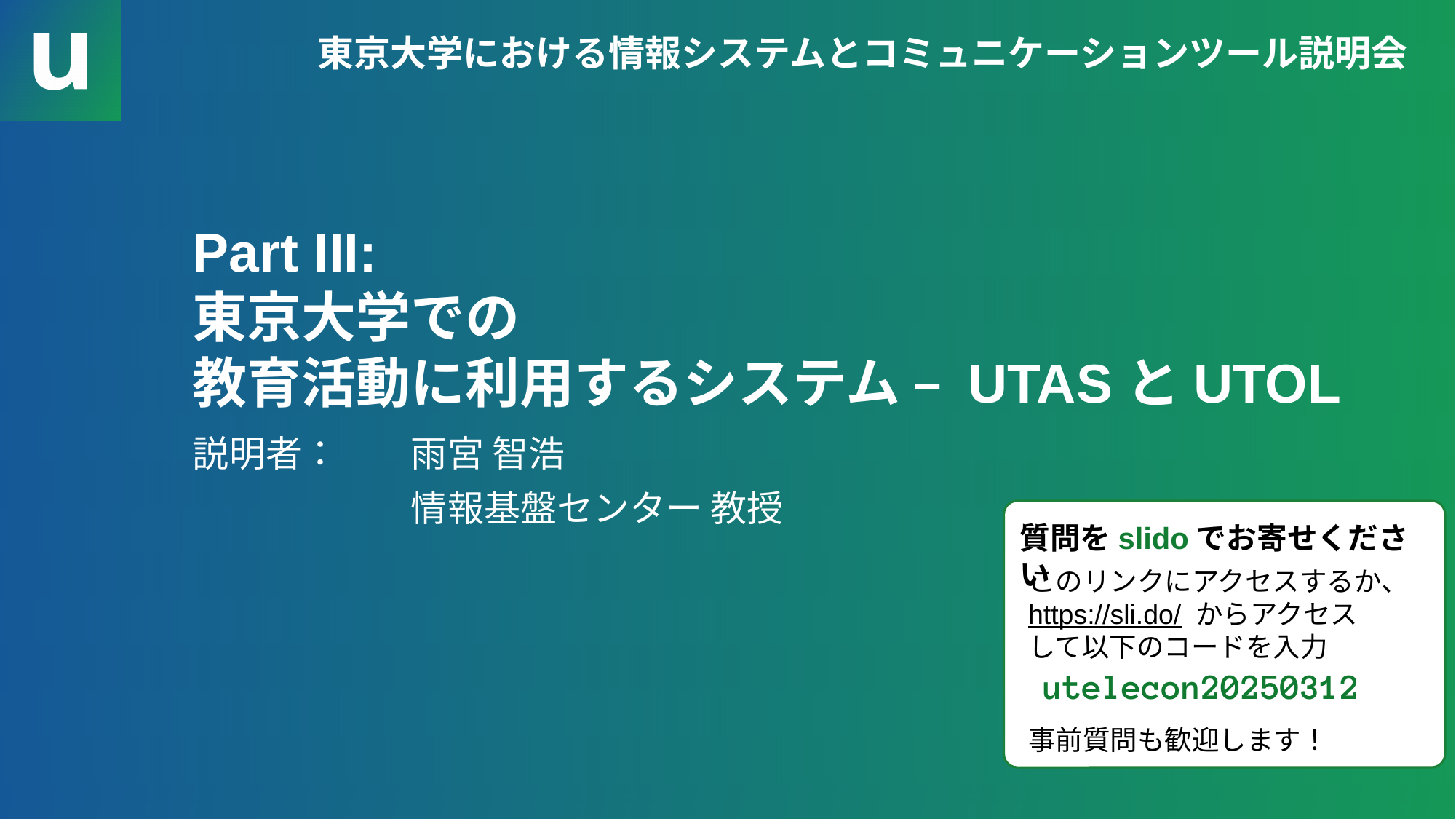

東京大学における情報システムとコミュニケーションツール説明会
# Part III: 東京大学での 教育活動に利用するシステム – UTASとUTOL
説明者：	雨宮 智浩
		情報基盤センター 教授

質問をslidoでお寄せください
このリンクにアクセスするか、
https://sli.do/ からアクセス
して以下のコードを入力
 utelecon20250312
事前質問も歓迎します！